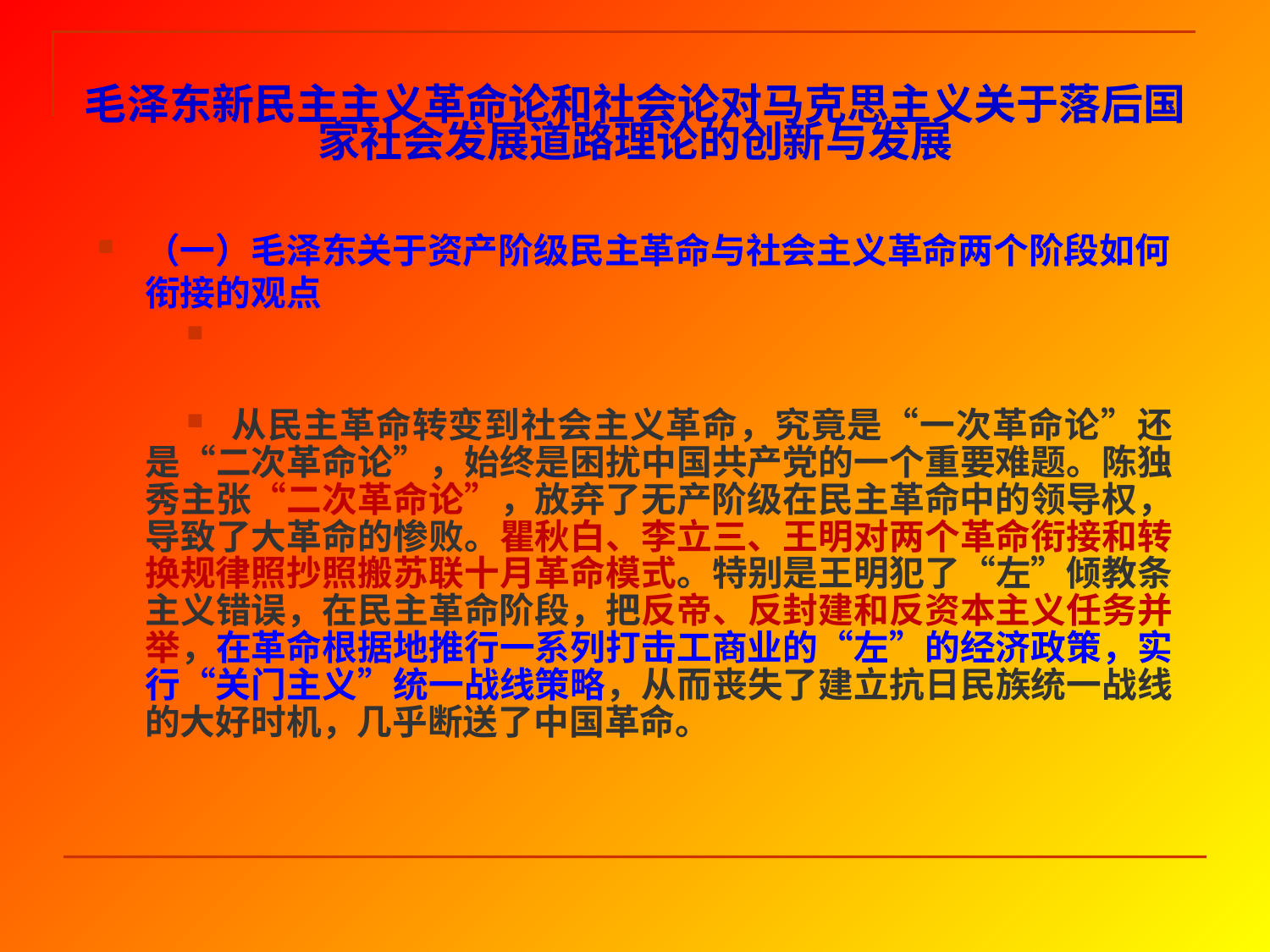

# 毛泽东新民主主义革命论和社会论对马克思主义关于落后国家社会发展道路理论的创新与发展
（一）毛泽东关于资产阶级民主革命与社会主义革命两个阶段如何衔接的观点

  从民主革命转变到社会主义革命，究竟是“一次革命论”还是“二次革命论”，始终是困扰中国共产党的一个重要难题。陈独秀主张“二次革命论”，放弃了无产阶级在民主革命中的领导权，导致了大革命的惨败。瞿秋白、李立三、王明对两个革命衔接和转换规律照抄照搬苏联十月革命模式。特别是王明犯了“左”倾教条主义错误，在民主革命阶段，把反帝、反封建和反资本主义任务并举，在革命根据地推行一系列打击工商业的“左”的经济政策，实行“关门主义”统一战线策略，从而丧失了建立抗日民族统一战线的大好时机，几乎断送了中国革命。